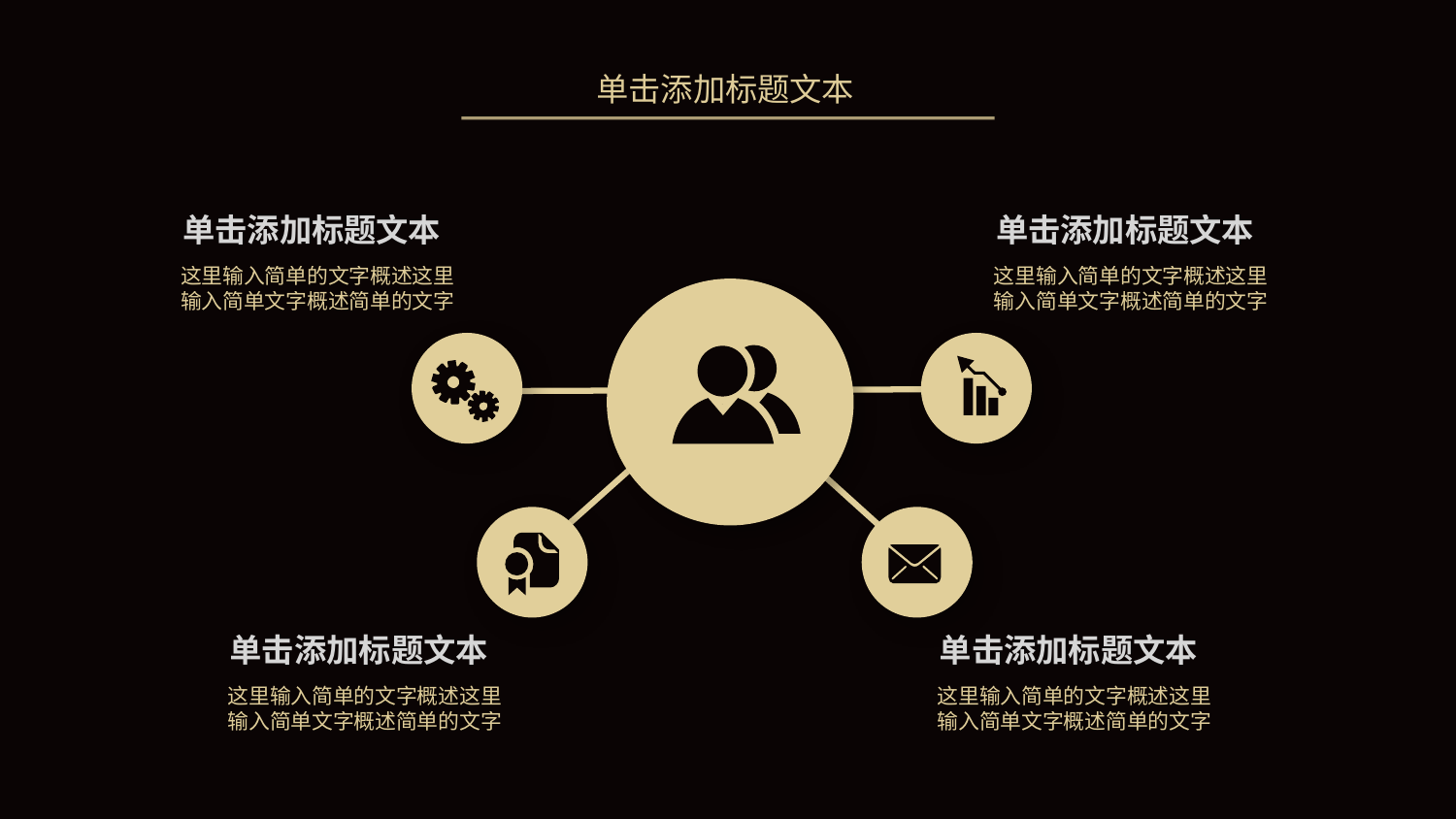

单击添加标题文本
单击添加标题文本
单击添加标题文本
这里输入简单的文字概述这里输入简单文字概述简单的文字
这里输入简单的文字概述这里输入简单文字概述简单的文字

单击添加标题文本
单击添加标题文本
这里输入简单的文字概述这里输入简单文字概述简单的文字
这里输入简单的文字概述这里输入简单文字概述简单的文字